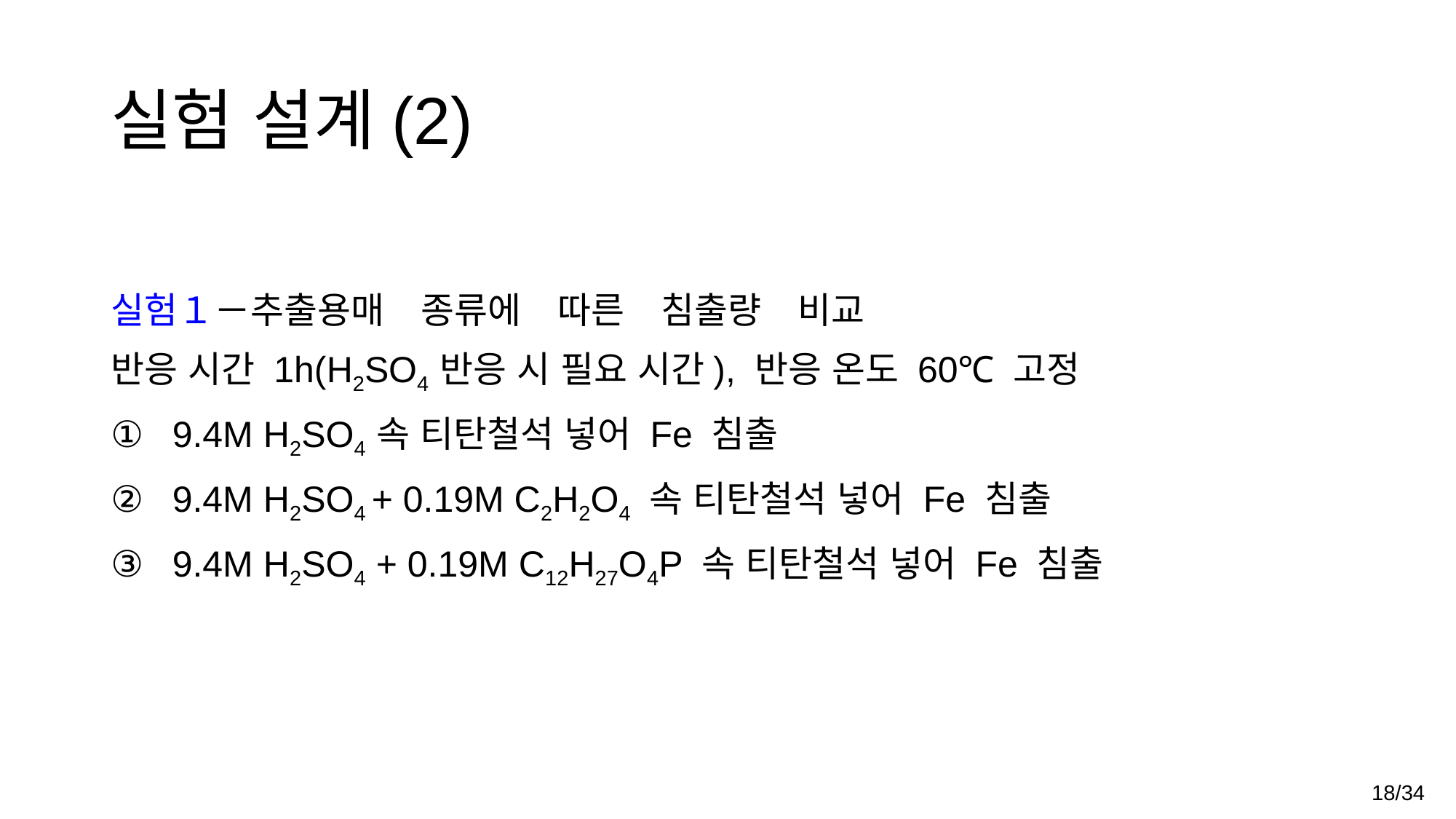

# 실험 설계(2)
실험１－추출용매　종류에　따른　침출량　비교
반응 시간 1h(H2SO4 반응 시 필요 시간), 반응 온도 60℃ 고정
9.4M H2SO4 속 티탄철석 넣어 Fe 침출
9.4M H2SO4 + 0.19M C2H2O4 속 티탄철석 넣어 Fe 침출
9.4M H2SO4 + 0.19M C12H27O4P 속 티탄철석 넣어 Fe 침출

18/34